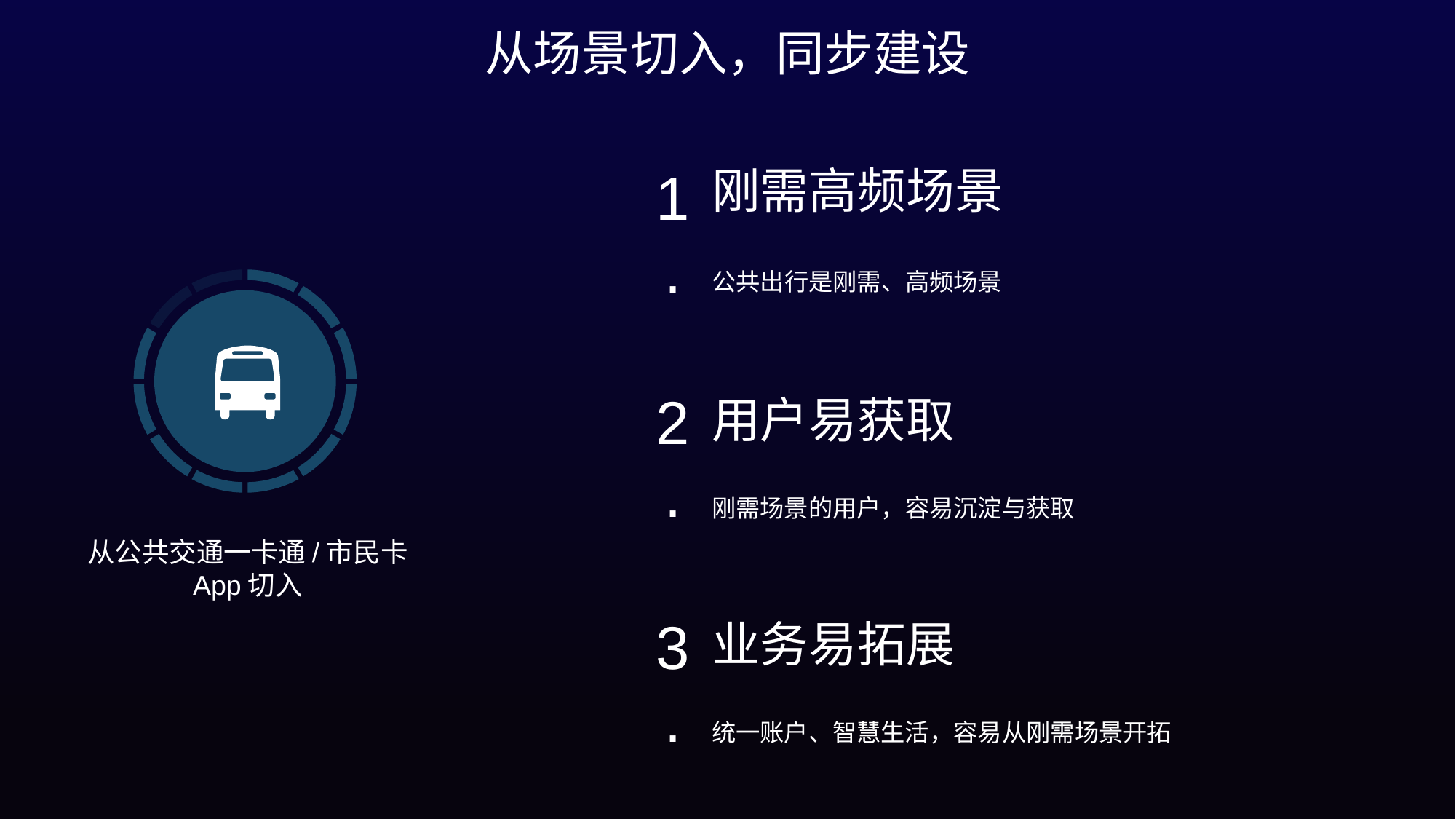

从场景切入，同步建设
1.
刚需高频场景
公共出行是刚需、高频场景

2.
用户易获取
刚需场景的用户，容易沉淀与获取
从公共交通一卡通/市民卡
App切入
3.
业务易拓展
统一账户、智慧生活，容易从刚需场景开拓